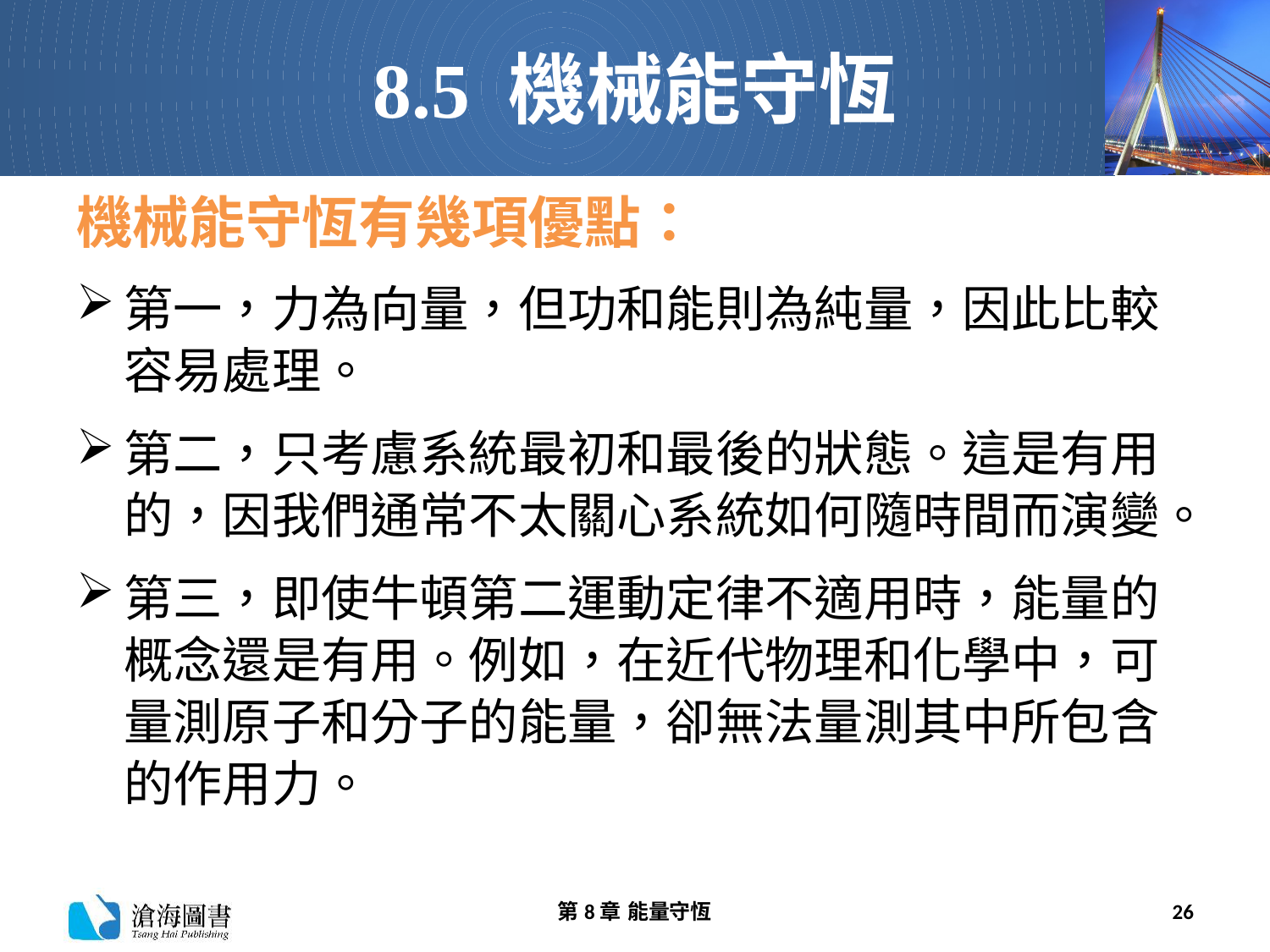

# 8.5 機械能守恆
機械能守恆有幾項優點：
第一，力為向量，但功和能則為純量，因此比較容易處理。
第二，只考慮系統最初和最後的狀態。這是有用的，因我們通常不太關心系統如何隨時間而演變。
第三，即使牛頓第二運動定律不適用時，能量的概念還是有用。例如，在近代物理和化學中，可量測原子和分子的能量，卻無法量測其中所包含的作用力。
第8章 能量守恆
26